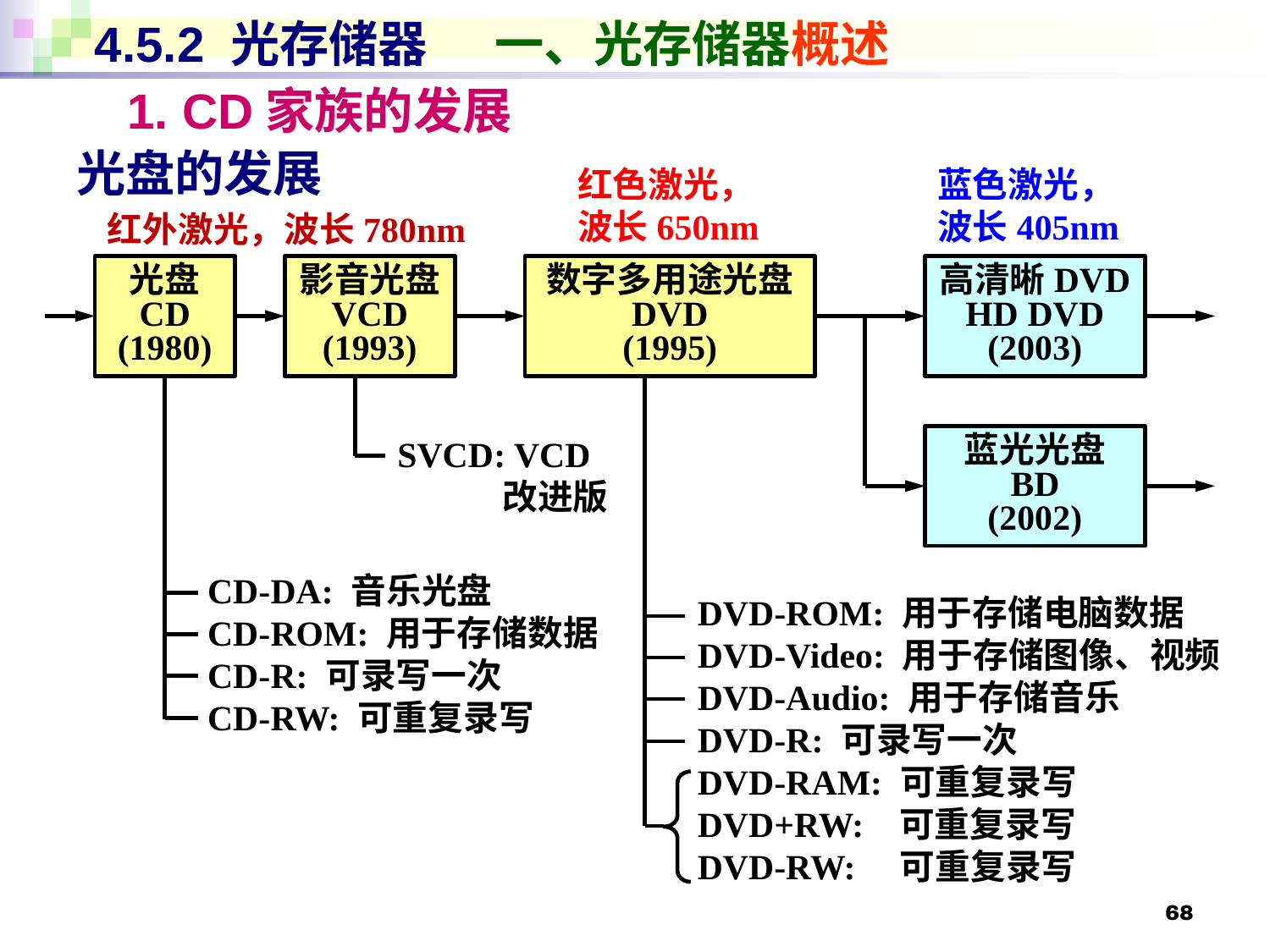

# 4.5.2 光存储器      一、光存储器概述
1. CD家族的发展
光盘的发展
红色激光，
波长650nm
蓝色激光，
波长405nm
红外激光，波长780nm
光盘
CD
(1980)
影音光盘
VCD
(1993)
数字多用途光盘
DVD
(1995)
高清晰DVD
HD DVD
(2003)
SVCD: VCD
            改进版
蓝光光盘
BD
(2002)
CD-DA: 音乐光盘
CD-ROM: 用于存储数据
CD-R: 可录写一次
CD-RW: 可重复录写
DVD-ROM: 用于存储电脑数据
DVD-Video: 用于存储图像、视频
DVD-Audio: 用于存储音乐
DVD-R: 可录写一次
DVD-RAM: 可重复录写
DVD+RW:   可重复录写
DVD-RW:    可重复录写

68